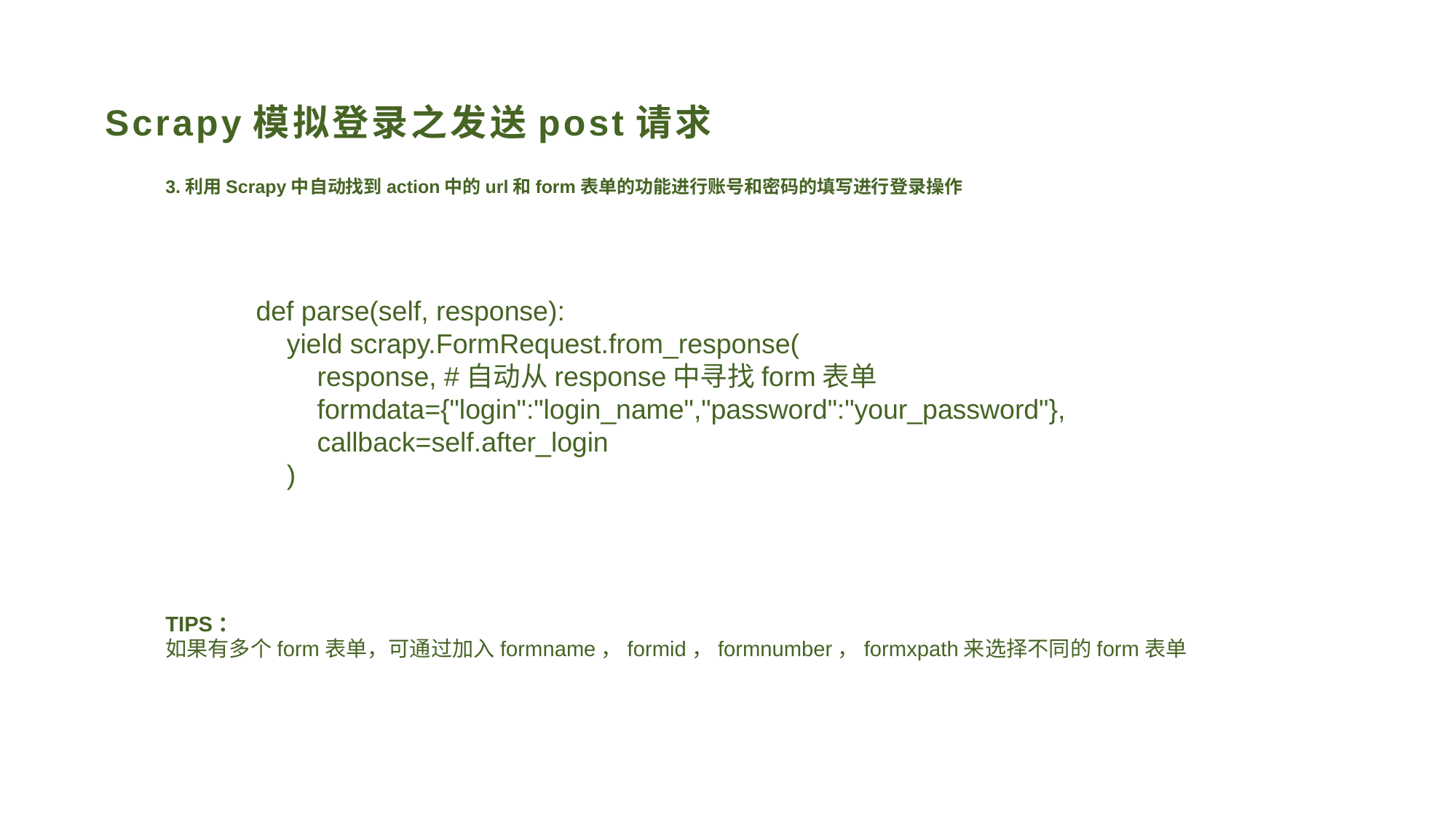

# Scrapy模拟登录之发送post请求
3.利用Scrapy中自动找到action中的url和form表单的功能进行账号和密码的填写进行登录操作
def parse(self, response):
    yield scrapy.FormRequest.from_response(
        response, #自动从response中寻找form表单
        formdata={"login":"login_name","password":"your_password"},
        callback=self.after_login
    )

TIPS：
如果有多个form表单，可通过加入formname，formid，formnumber，formxpath来选择不同的form表单